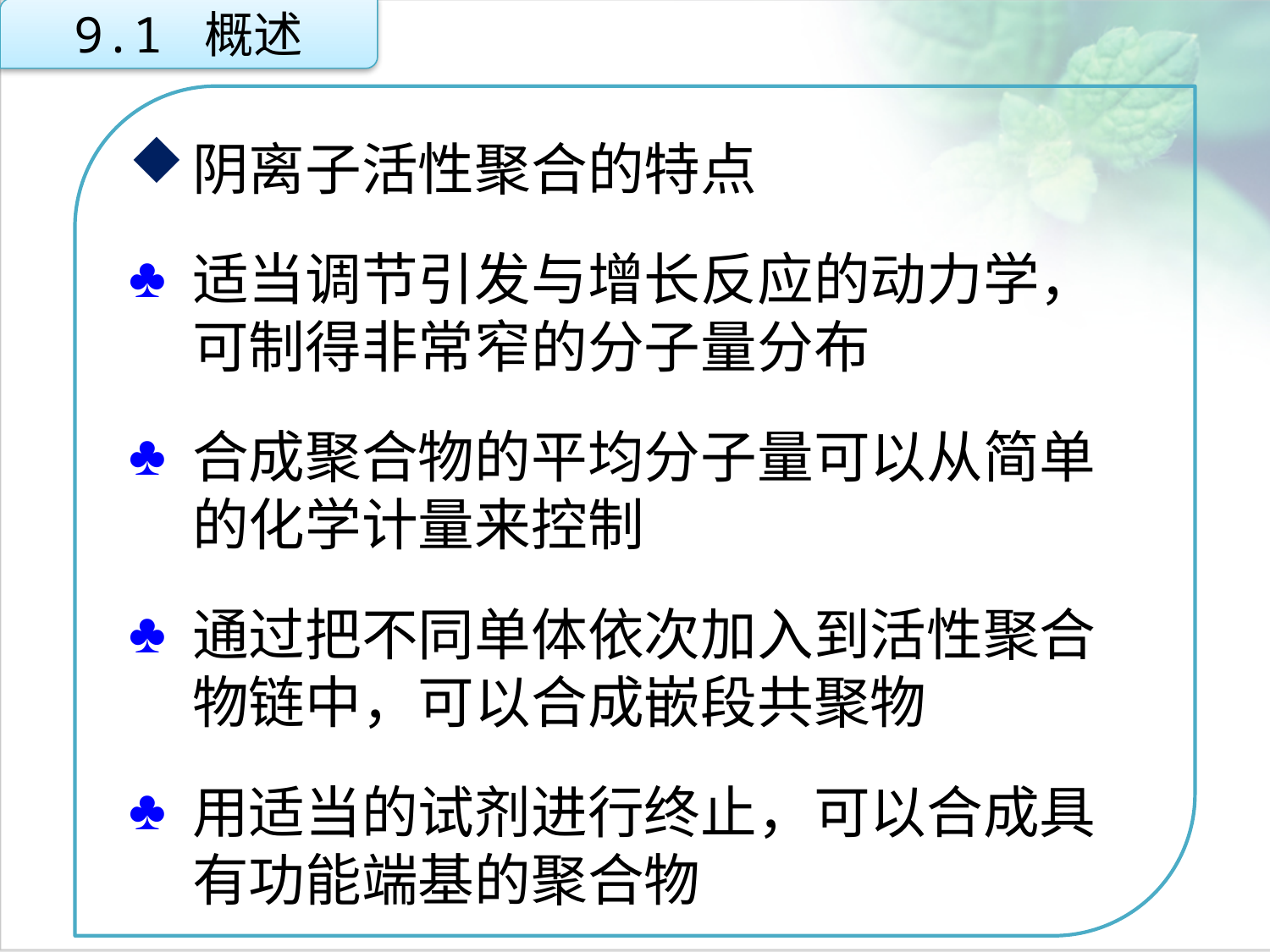

9.1 概述
阴离子活性聚合的特点
适当调节引发与增长反应的动力学，可制得非常窄的分子量分布
合成聚合物的平均分子量可以从简单的化学计量来控制
通过把不同单体依次加入到活性聚合物链中，可以合成嵌段共聚物
用适当的试剂进行终止，可以合成具有功能端基的聚合物

点击添加文本
点击添加文本
点击添加文本
点击添加文本